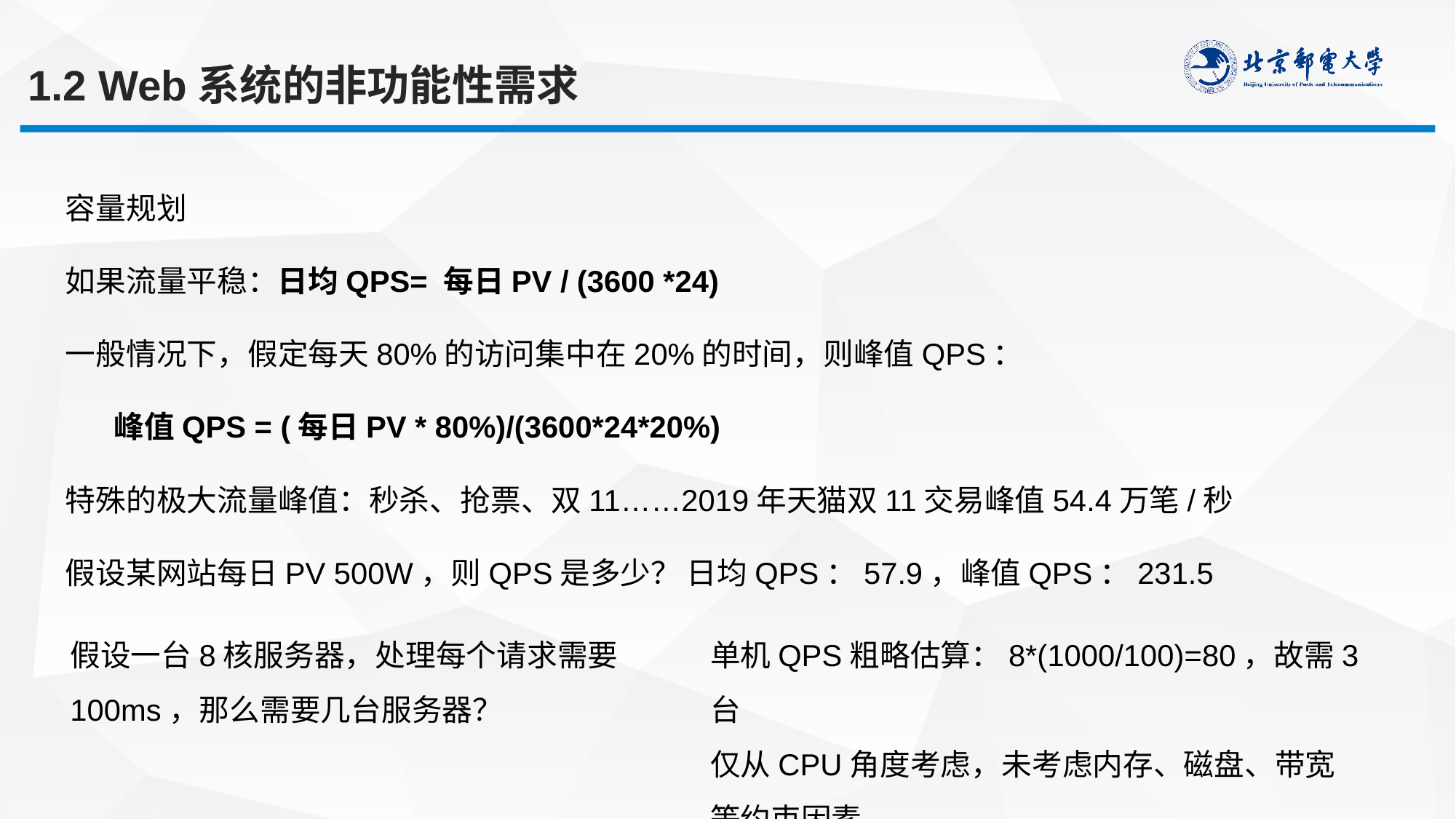

1.2 Web系统的非功能性需求

容量规划
如果流量平稳：日均QPS= 每日PV / (3600 *24)
一般情况下，假定每天80%的访问集中在20%的时间，则峰值QPS：
      峰值QPS = (每日PV * 80%)/(3600*24*20%)
特殊的极大流量峰值：秒杀、抢票、双11……2019年天猫双11交易峰值54.4万笔/秒
假设某网站每日PV 500W，则QPS是多少？

日均QPS：57.9，峰值QPS：231.5
假设一台8核服务器，处理每个请求需要100ms，那么需要几台服务器？
单机QPS粗略估算：8*(1000/100)=80，故需3台
仅从CPU角度考虑，未考虑内存、磁盘、带宽等约束因素。